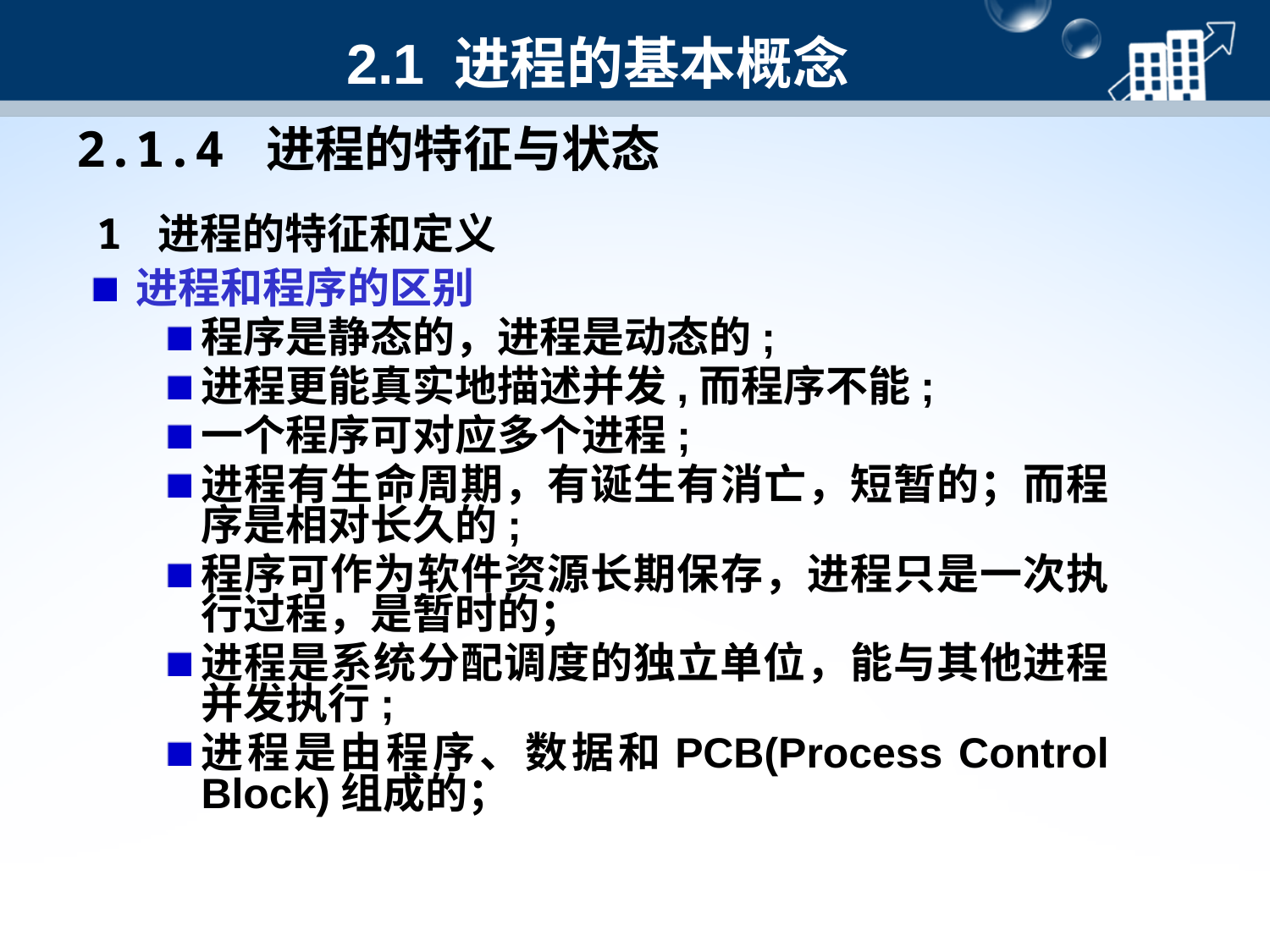

# 2.1 进程的基本概念
2.1.4 进程的特征与状态
1 进程的特征和定义
 进程和程序的区别
程序是静态的，进程是动态的;
进程更能真实地描述并发,而程序不能;
一个程序可对应多个进程;
进程有生命周期，有诞生有消亡，短暂的；而程序是相对长久的;
程序可作为软件资源长期保存，进程只是一次执行过程，是暂时的；
进程是系统分配调度的独立单位，能与其他进程并发执行;
进程是由程序、数据和PCB(Process Control Block)组成的；